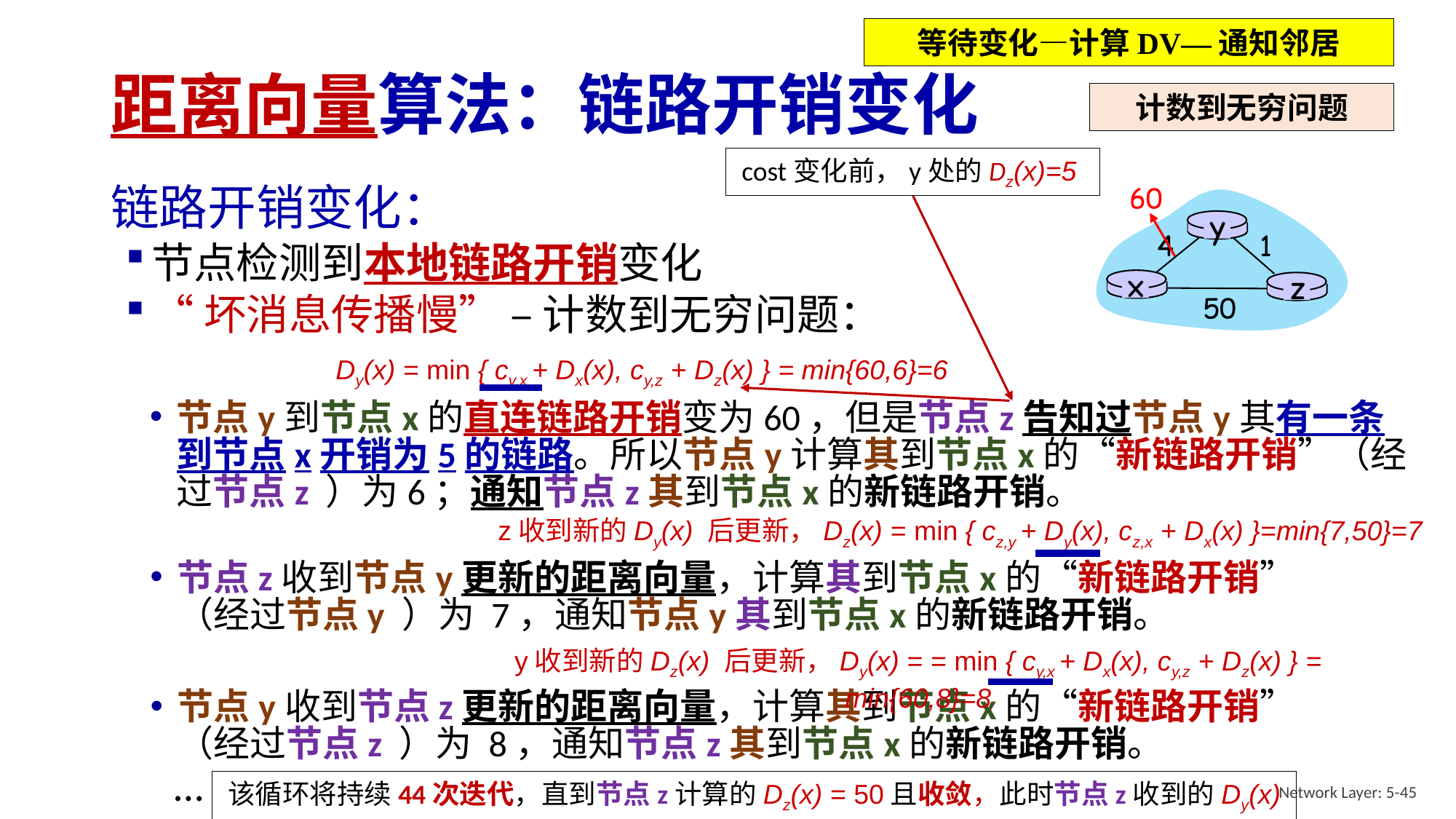

等待变化—计算DV—通知邻居
# 距离向量算法：链路开销变化
计数到无穷问题
cost变化前，y处的Dz(x)=5
60

y

4
1

x

z

50

链路开销变化：
节点检测到本地链路开销变化
“坏消息传播慢” – 计数到无穷问题：
Dy(x) = min { cy,x + Dx(x), cy,z + Dz(x) } = min{60,6}=6
节点y到节点x的直连链路开销变为60，但是节点z告知过节点y其有一条到节点x开销为5的链路。所以节点y计算其到节点x的“新链路开销”（经过节点z ）为6；通知节点z其到节点x的新链路开销。
z收到新的Dy(x) 后更新，Dz(x) = min { cz,y + Dy(x), cz,x + Dx(x) }=min{7,50}=7
节点z收到节点y更新的距离向量，计算其到节点x的“新链路开销”（经过节点y ）为 7，通知节点y其到节点x的新链路开销。
y收到新的Dz(x) 后更新，Dy(x) = = min { cy,x + Dx(x), cy,z + Dz(x) } = min{60,8}=8
节点y收到节点z更新的距离向量，计算其到节点x的“新链路开销”（经过节点z ）为 8，通知节点z其到节点x的新链路开销。
…
Network Layer: 5-45
该循环将持续44次迭代，直到节点z计算的Dz(x) = 50且收敛，此时节点z收到的Dy(x) = 51